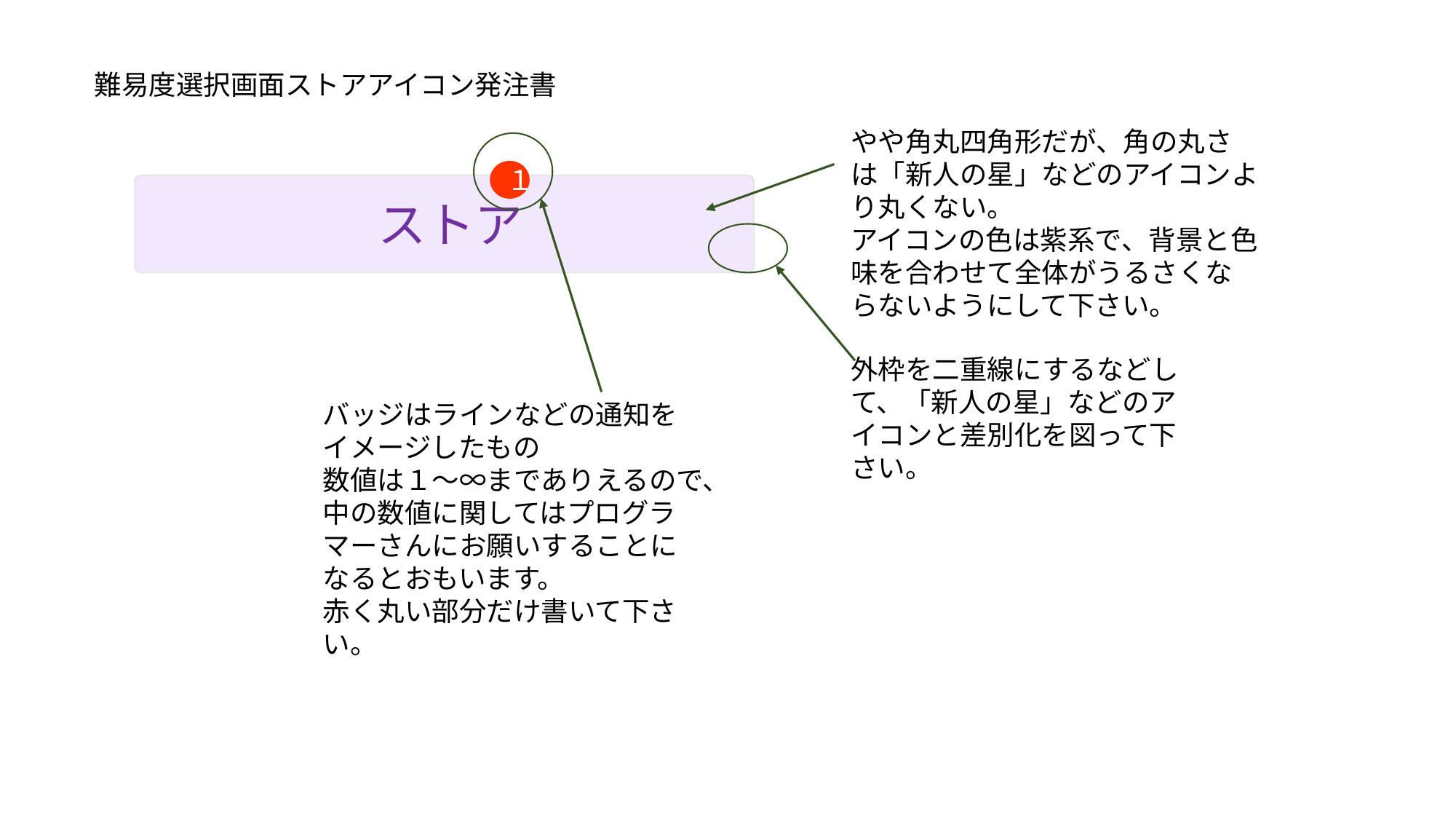

難易度選択画面ストアアイコン発注書
やや角丸四角形だが、角の丸さは「新人の星」などのアイコンより丸くない。
アイコンの色は紫系で、背景と色味を合わせて全体がうるさくならないようにして下さい。

１

ストア

外枠を二重線にするなどして、「新人の星」などのアイコンと差別化を図って下さい。
バッジはラインなどの通知をイメージしたもの
数値は１～∞までありえるので、中の数値に関してはプログラマーさんにお願いすることになるとおもいます。
赤く丸い部分だけ書いて下さい。